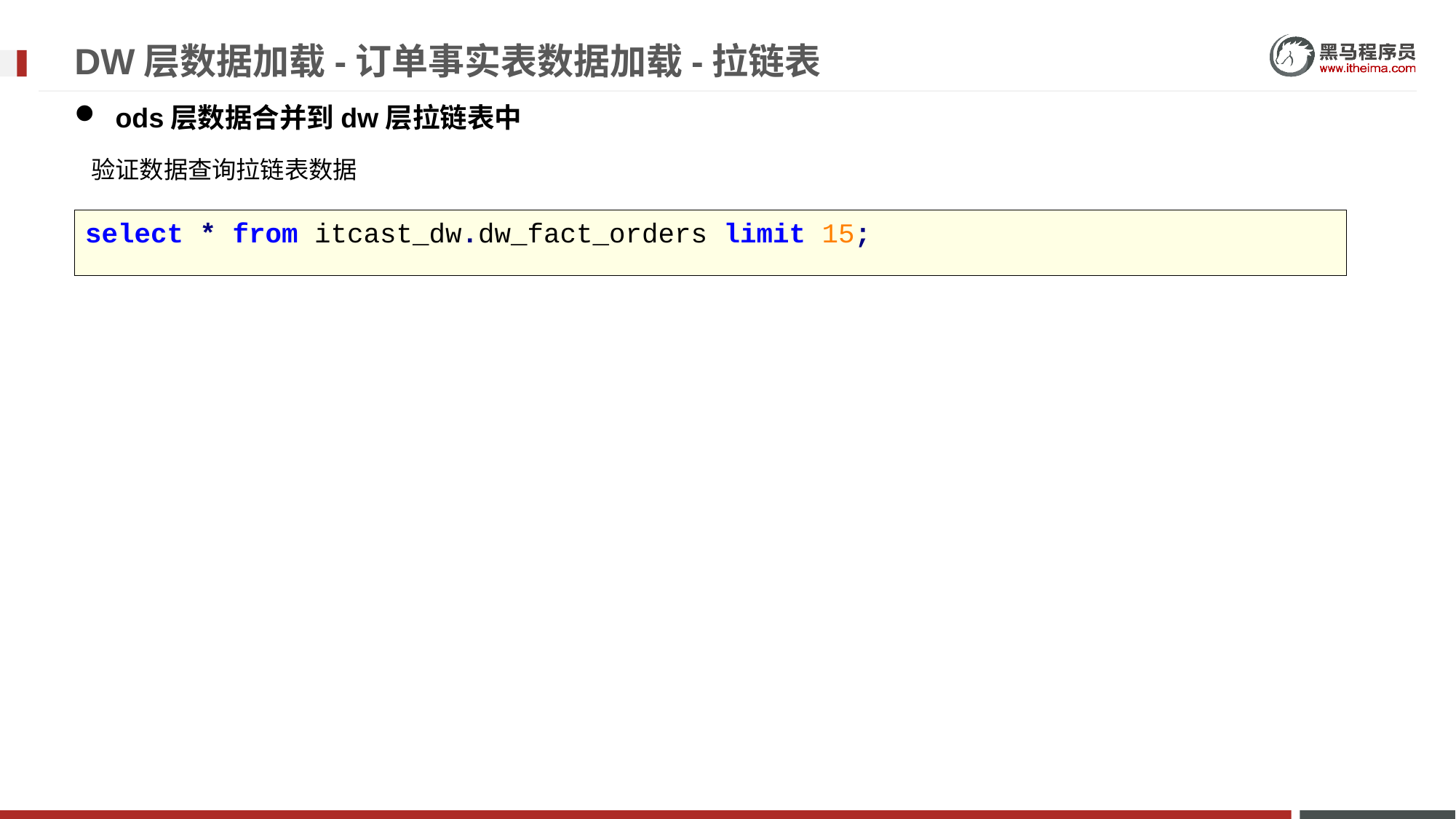

# DW层数据加载-订单事实表数据加载-拉链表
ods层数据合并到dw层拉链表中
  验证数据查询拉链表数据

select * from itcast_dw.dw_fact_orders limit 15;